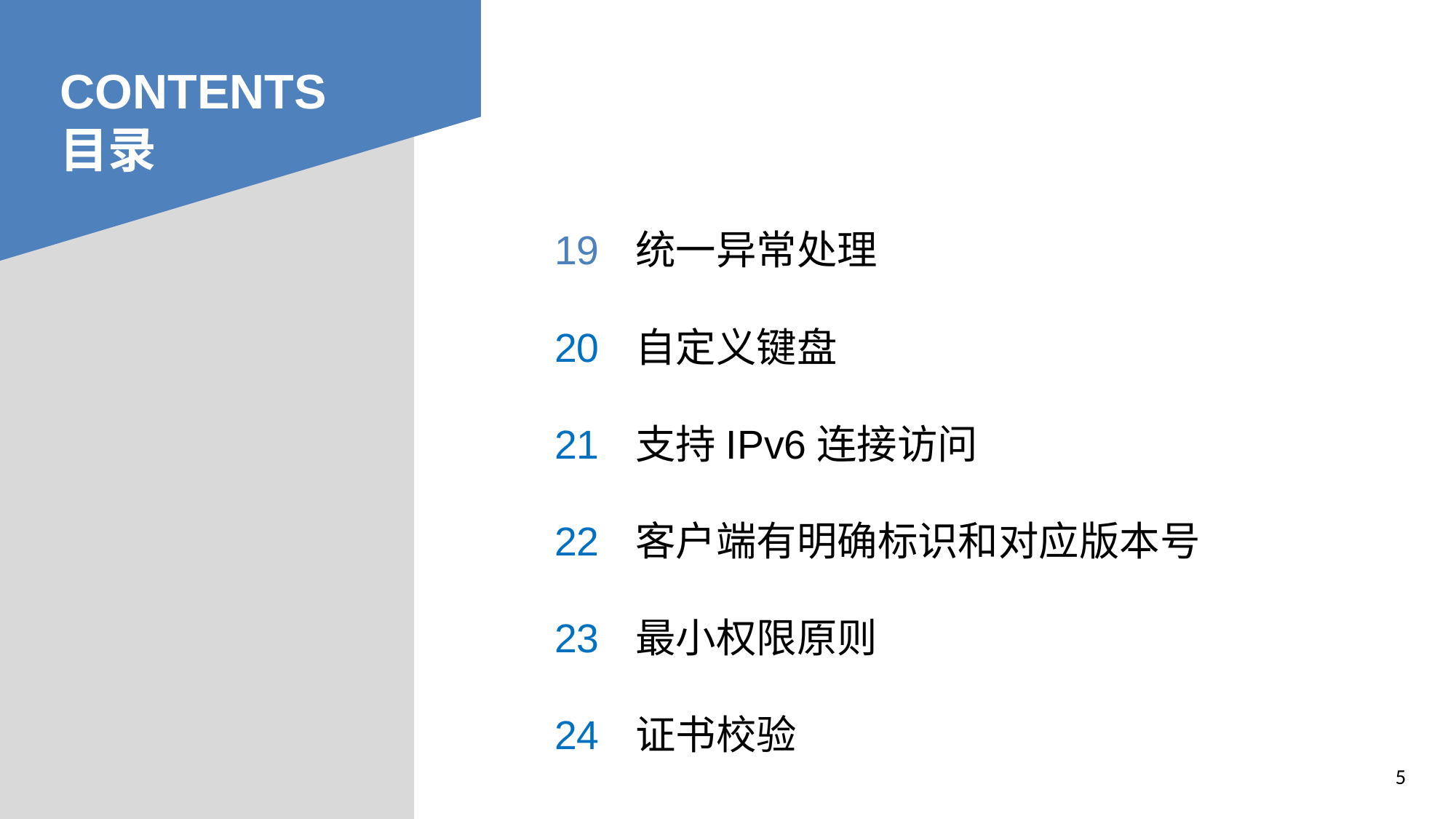

# CONTENTS 目录
19

20

21

22

23

24
统一异常处理

自定义键盘

支持IPv6连接访问

客户端有明确标识和对应版本号

最小权限原则

证书校验
5